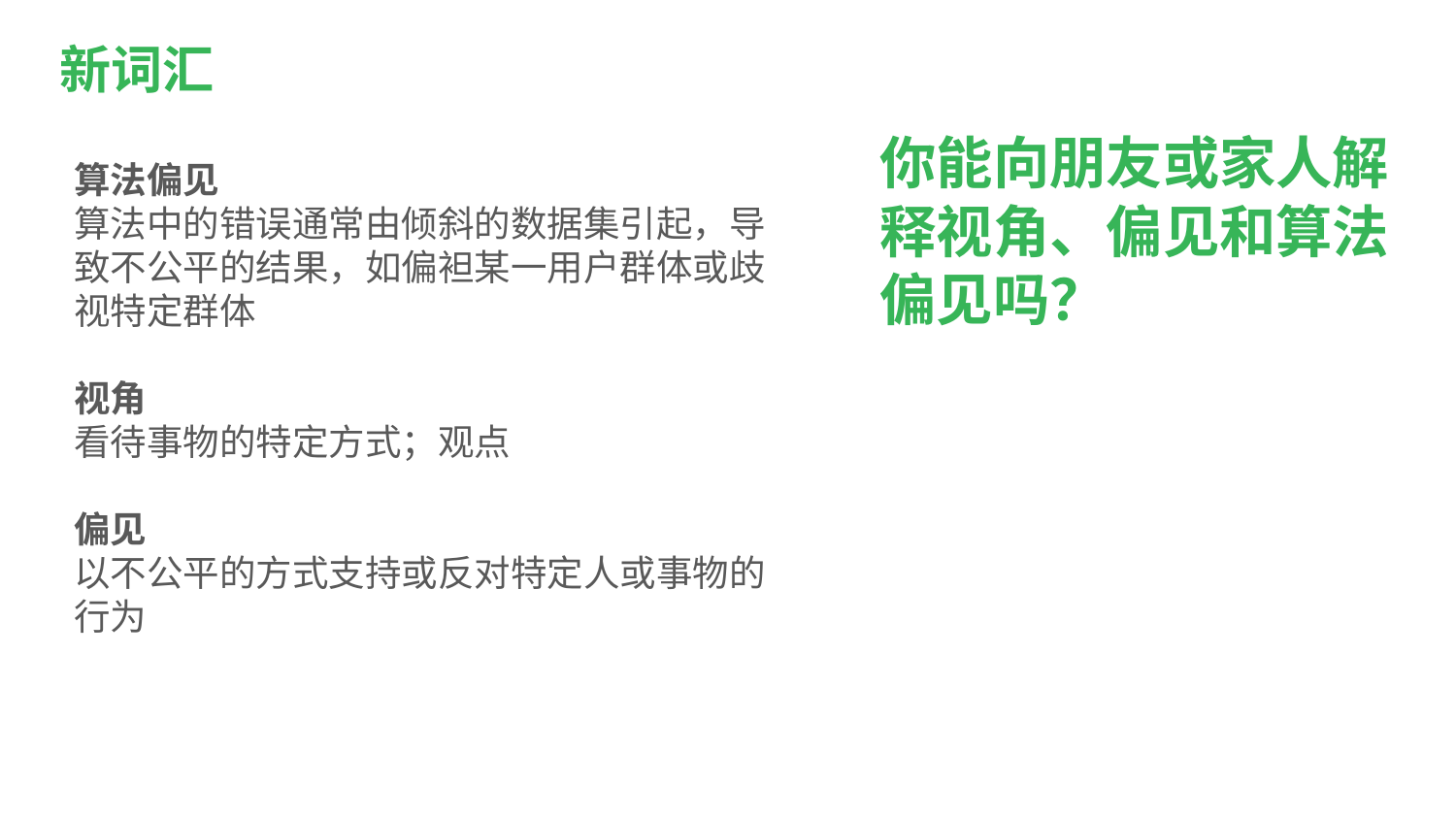

新词汇
你能向朋友或家人解释视角、偏见和算法偏见吗？
算法偏见
算法中的错误通常由倾斜的数据集引起，导致不公平的结果，如偏袒某一用户群体或歧视特定群体

视角
看待事物的特定方式；观点

偏见
以不公平的方式支持或反对特定人或事物的行为

34